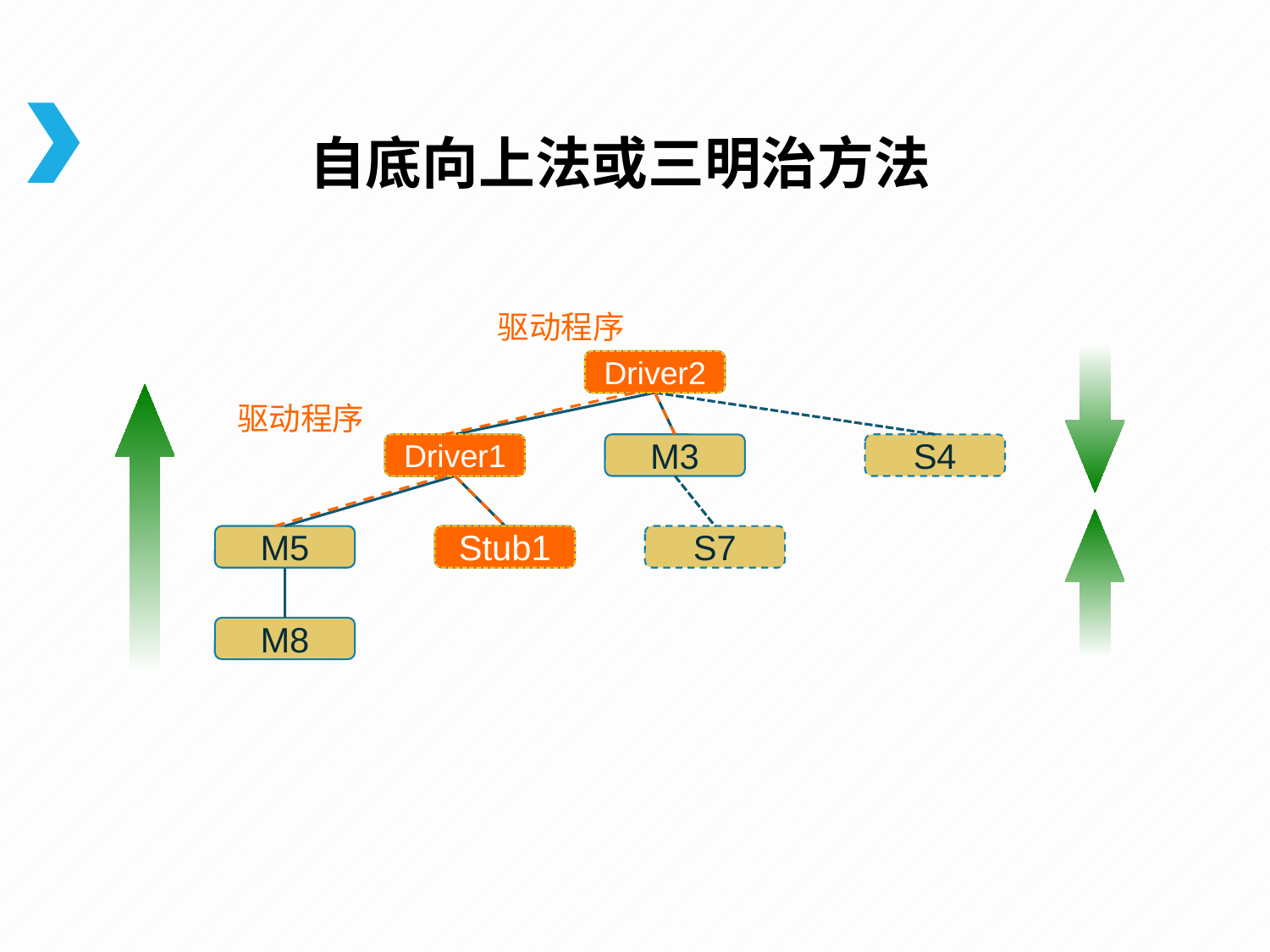

# 自底向上法或三明治方法
驱动程序

M1
Driver2

驱动程序
M2
Driver1
M3
S4

M5
M6
Stub1
S7
M8